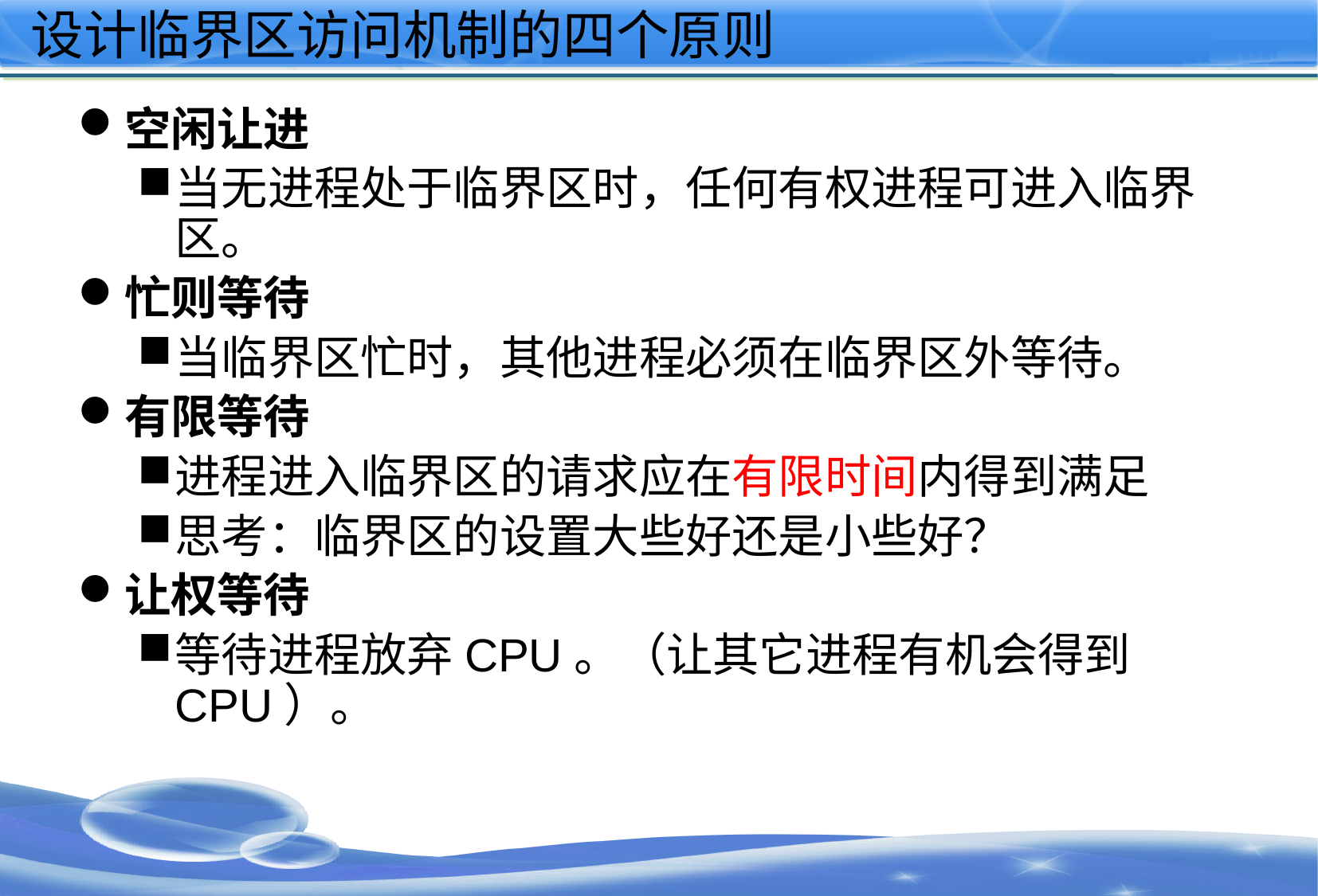

# 设计临界区访问机制的四个原则
空闲让进
当无进程处于临界区时，任何有权进程可进入临界区。
忙则等待
当临界区忙时，其他进程必须在临界区外等待。
有限等待
进程进入临界区的请求应在有限时间内得到满足
思考：临界区的设置大些好还是小些好？
让权等待
等待进程放弃CPU。（让其它进程有机会得到CPU）。